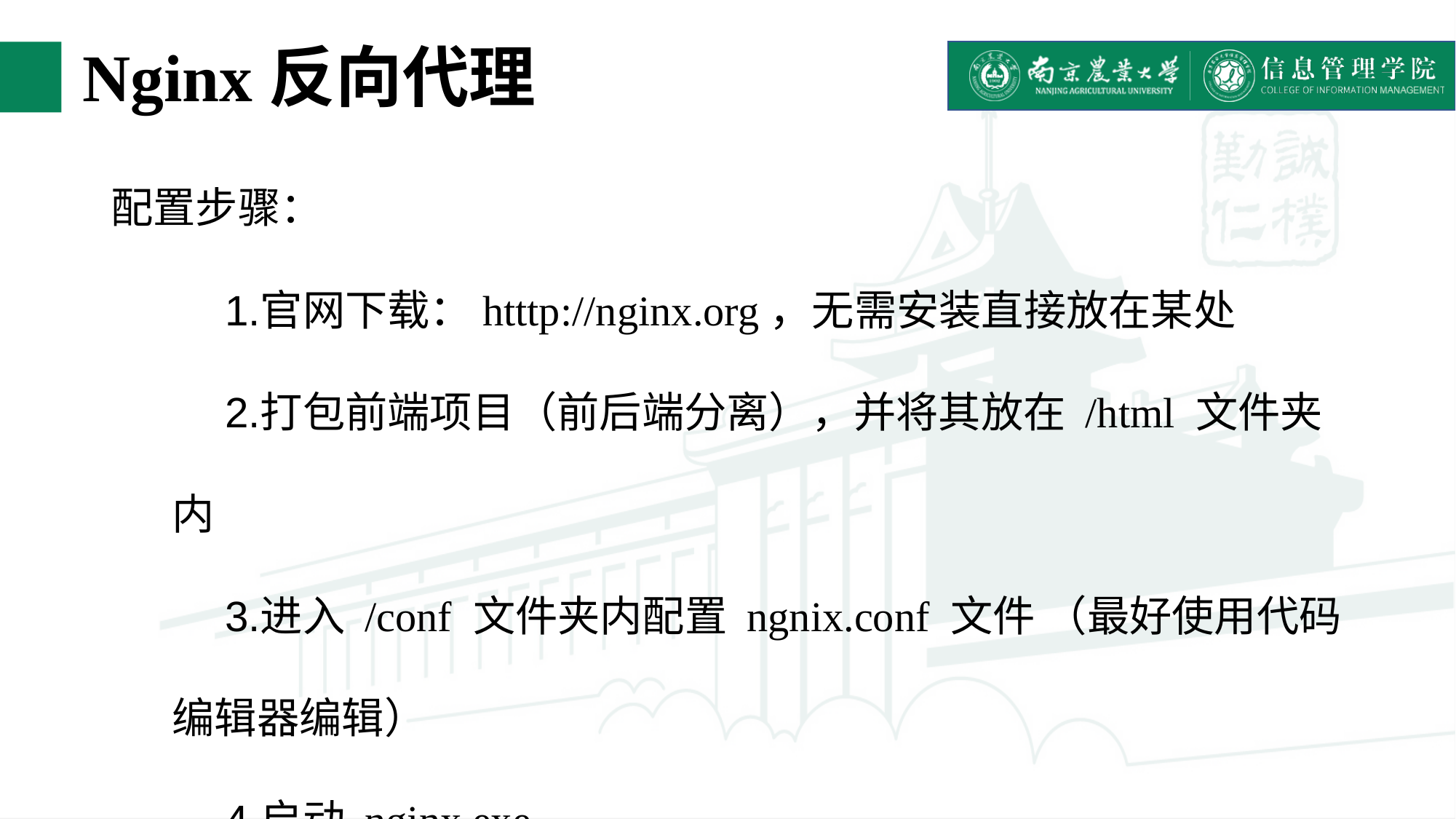

# Nginx反向代理
配置步骤：
官网下载：htttp://nginx.org，无需安装直接放在某处
打包前端项目（前后端分离），并将其放在 /html 文件夹内
进入 /conf 文件夹内配置 ngnix.conf 文件 （最好使用代码编辑器编辑）
启动 nginx.exe